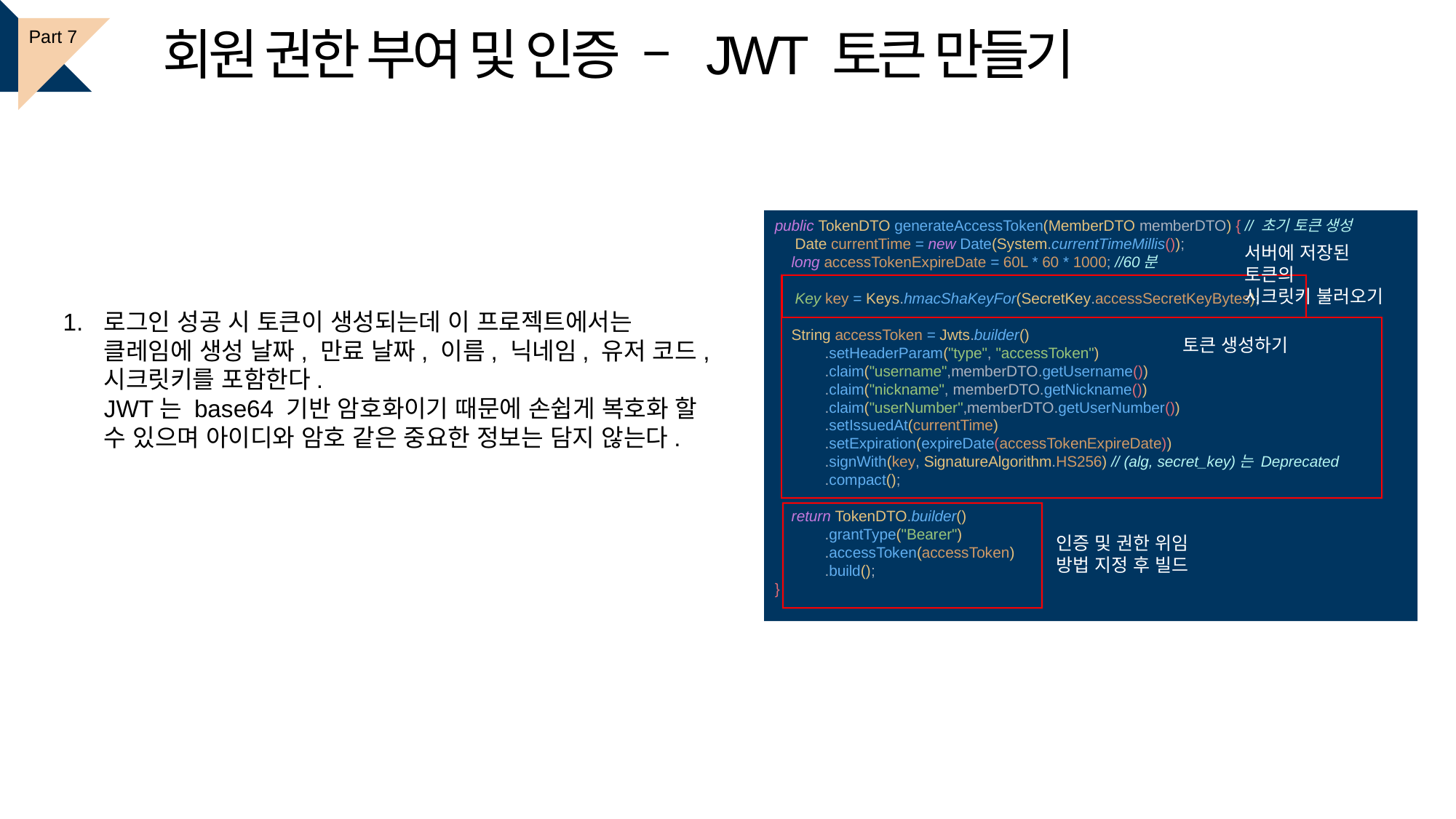

회원 권한 부여 및 인증  –  JWT 토큰 만들기

Part 7

public TokenDTO generateAccessToken(MemberDTO memberDTO) { // 초기 토큰 생성
    Date currentTime = new Date(System.currentTimeMillis());
    long accessTokenExpireDate = 60L * 60 * 1000; //60분
    Key key = Keys.hmacShaKeyFor(SecretKey.accessSecretKeyBytes);
    String accessToken = Jwts.builder()
            .setHeaderParam("type", "accessToken")
            .claim("username",memberDTO.getUsername())
            .claim("nickname", memberDTO.getNickname())
            .claim("userNumber",memberDTO.getUserNumber())
            .setIssuedAt(currentTime)
            .setExpiration(expireDate(accessTokenExpireDate))
            .signWith(key, SignatureAlgorithm.HS256) // (alg, secret_key)는 Deprecated
            .compact();
    return TokenDTO.builder()
            .grantType("Bearer")
            .accessToken(accessToken)
            .build();
}
서버에 저장된 토큰의
시크릿키 불러오기

로그인 성공 시 토큰이 생성되는데 이 프로젝트에서는 클레임에 생성 날짜, 만료 날짜, 이름, 닉네임, 유저 코드, 시크릿키를 포함한다.
JWT는 base64 기반 암호화이기 때문에 손쉽게 복호화 할 수 있으며 아이디와 암호 같은 중요한 정보는 담지 않는다.

토큰 생성하기

인증 및 권한 위임
방법 지정 후 빌드